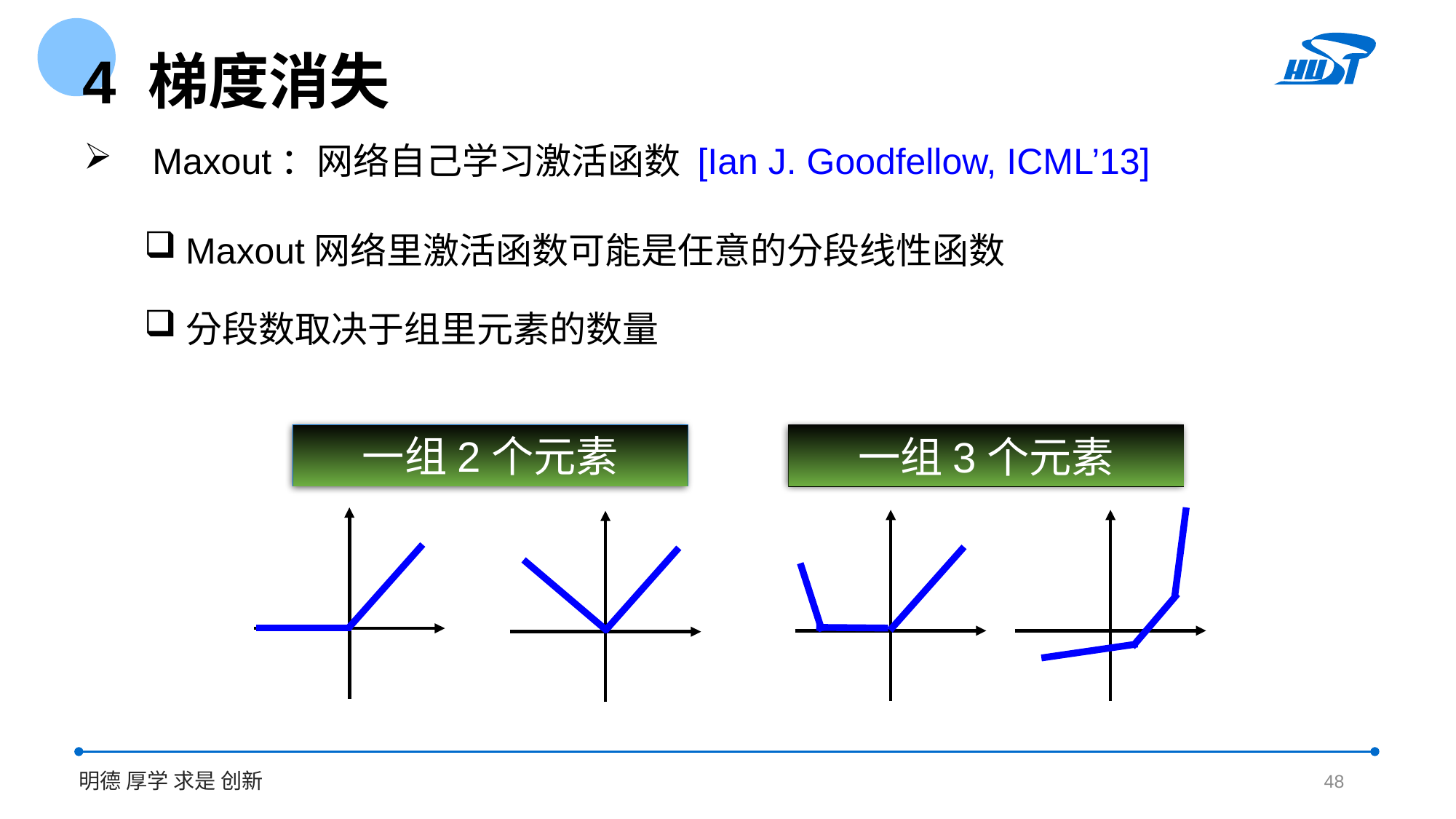

4 梯度消失

Maxout：网络自己学习激活函数 [Ian J. Goodfellow, ICML’13]
Maxout网络里激活函数可能是任意的分段线性函数

分段数取决于组里元素的数量
一组2个元素
一组3个元素
48